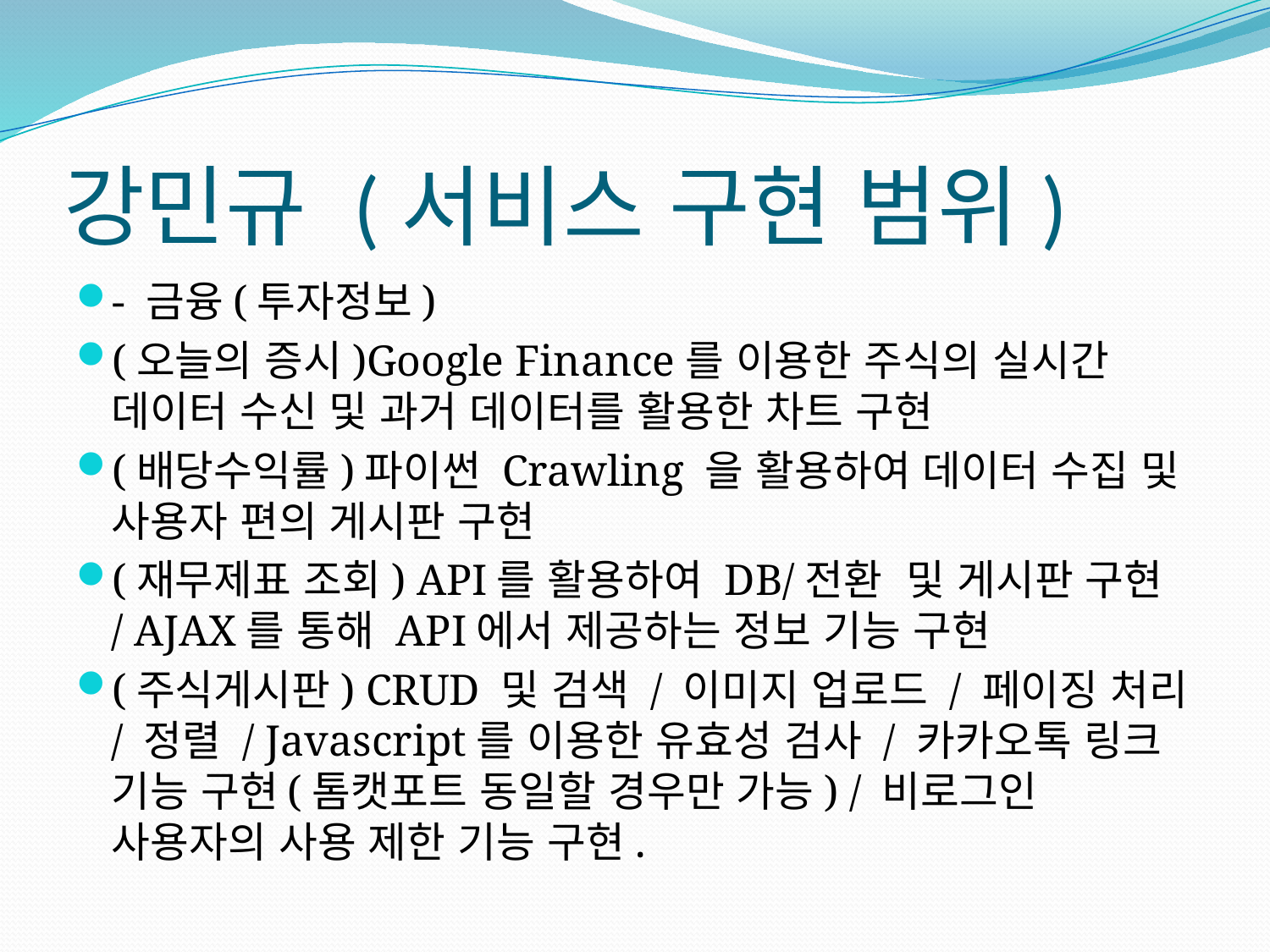

# 강민규 (서비스 구현 범위)
- 금융(투자정보)
(오늘의 증시)Google Finance를 이용한 주식의 실시간 데이터 수신 및 과거 데이터를 활용한 차트 구현
(배당수익률)파이썬 Crawling 을 활용하여 데이터 수집 및 사용자 편의 게시판 구현
(재무제표 조회) API를 활용하여 DB/전환  및 게시판 구현 / AJAX를 통해 API에서 제공하는 정보 기능 구현
(주식게시판) CRUD 및 검색 / 이미지 업로드 / 페이징 처리 / 정렬 / Javascript를 이용한 유효성 검사 / 카카오톡 링크 기능 구현(톰캣포트 동일할 경우만 가능) / 비로그인 사용자의 사용 제한 기능 구현.